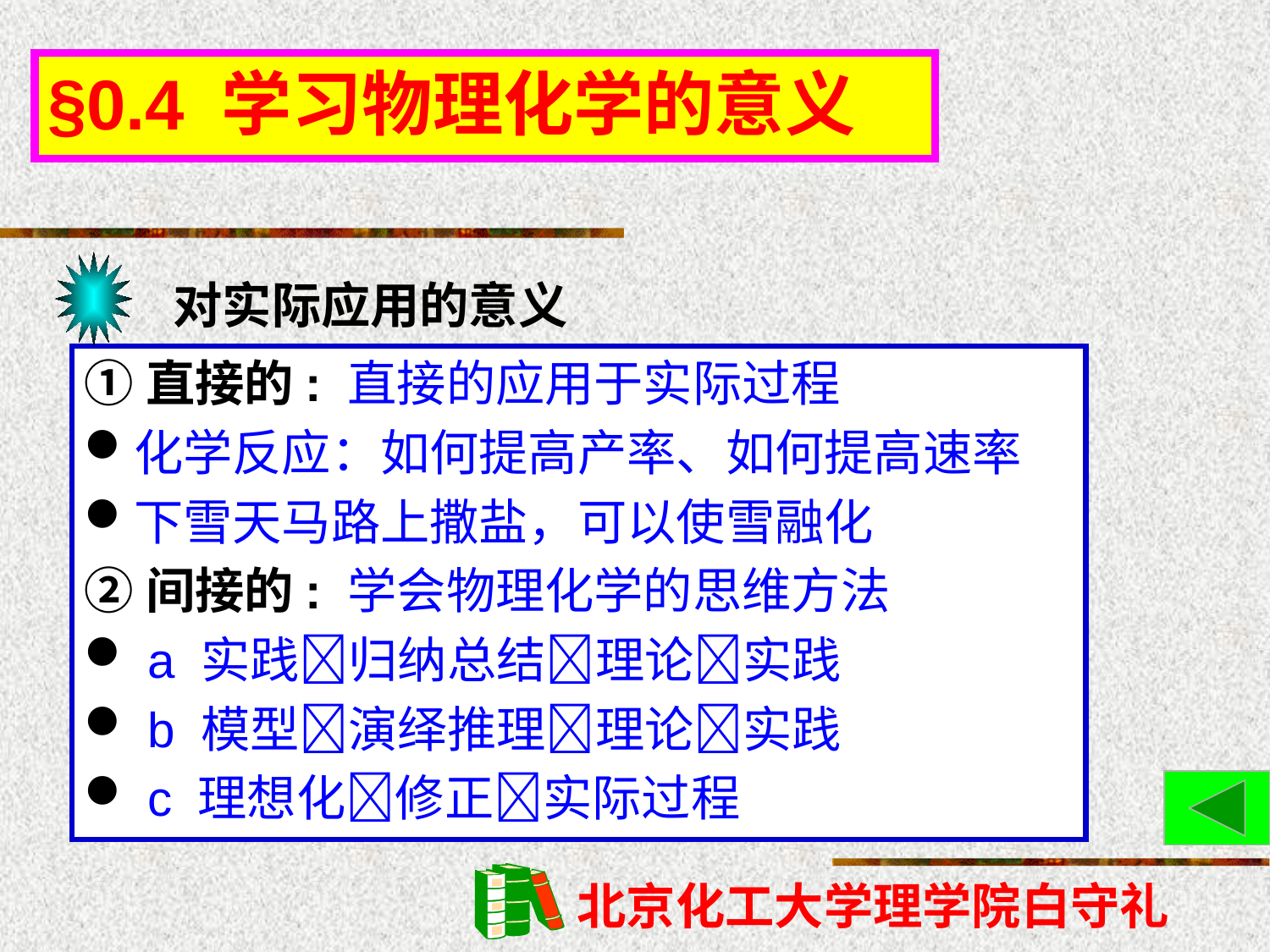

# §0.4 学习物理化学的意义

对实际应用的意义
①直接的: 直接的应用于实际过程
化学反应：如何提高产率、如何提高速率
下雪天马路上撒盐，可以使雪融化
②间接的: 学会物理化学的思维方法
 a 实践→归纳总结→理论→实践
 b 模型→演绎推理→理论→实践
 c 理想化→修正→实际过程